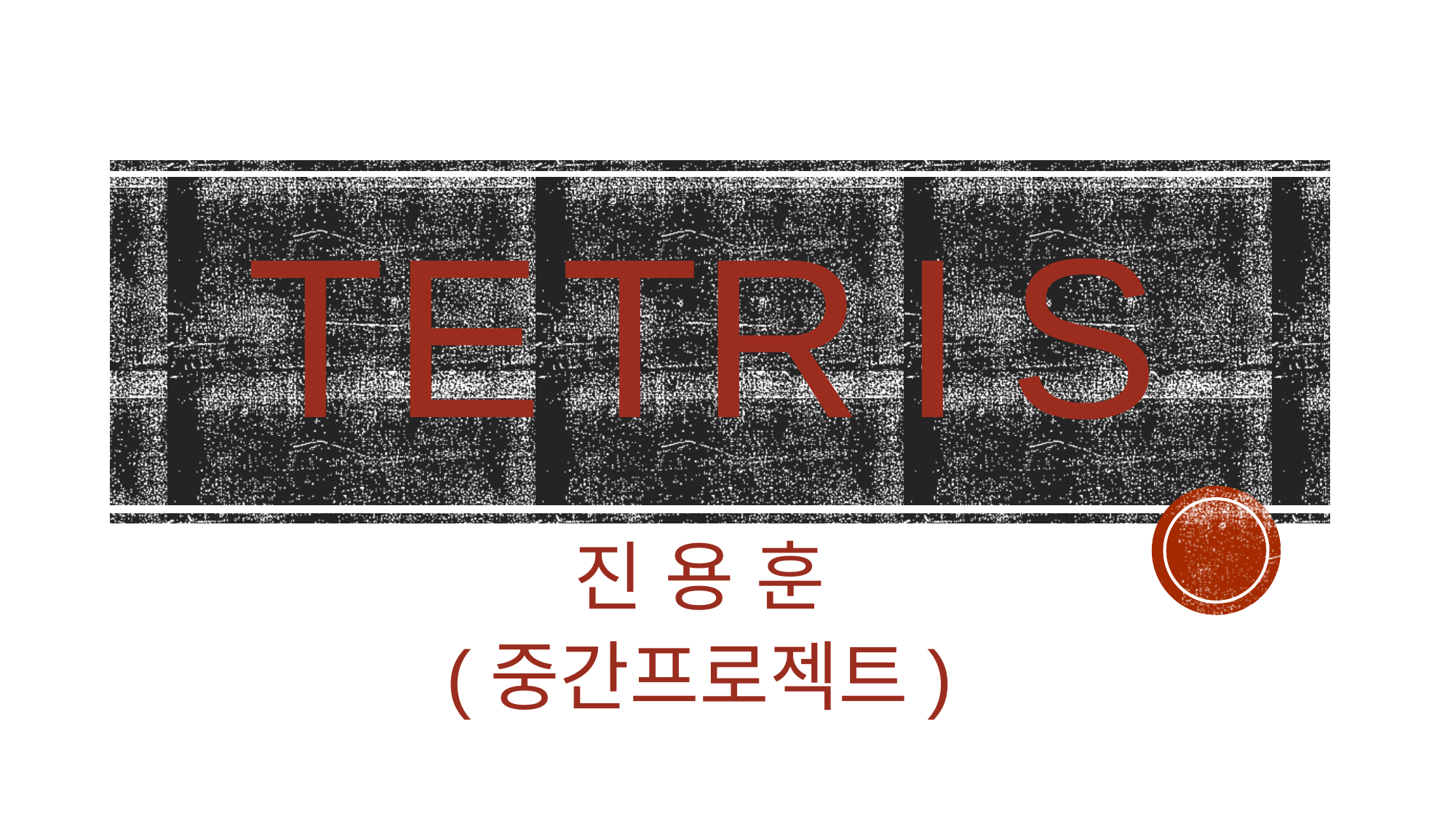

# T
E
T
R
I
S
진 용 훈
(중간프로젝트)